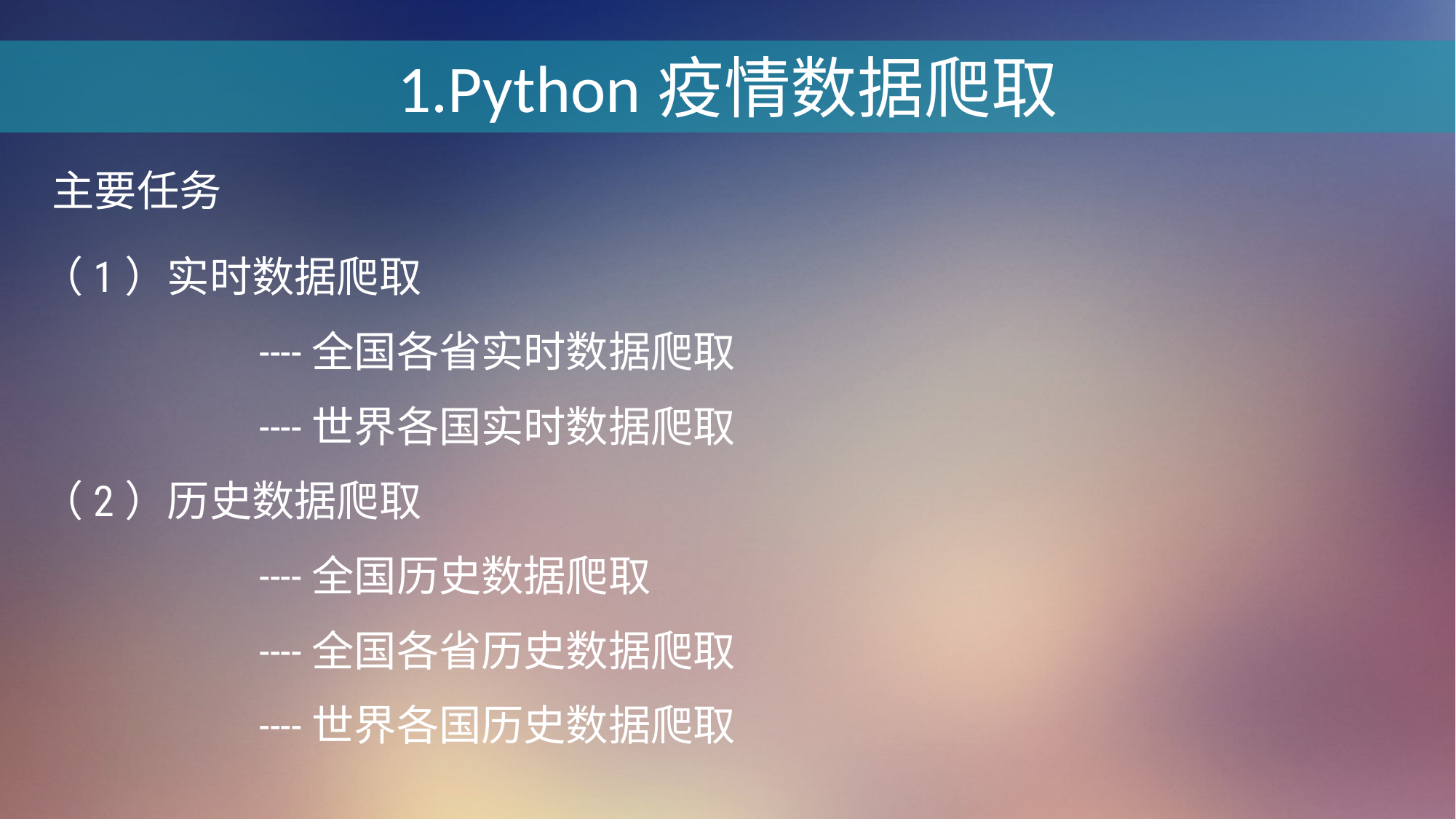

1.Python疫情数据爬取

主要任务
（1）实时数据爬取
		----全国各省实时数据爬取
		----世界各国实时数据爬取
（2）历史数据爬取
		----全国历史数据爬取
		----全国各省历史数据爬取
		----世界各国历史数据爬取